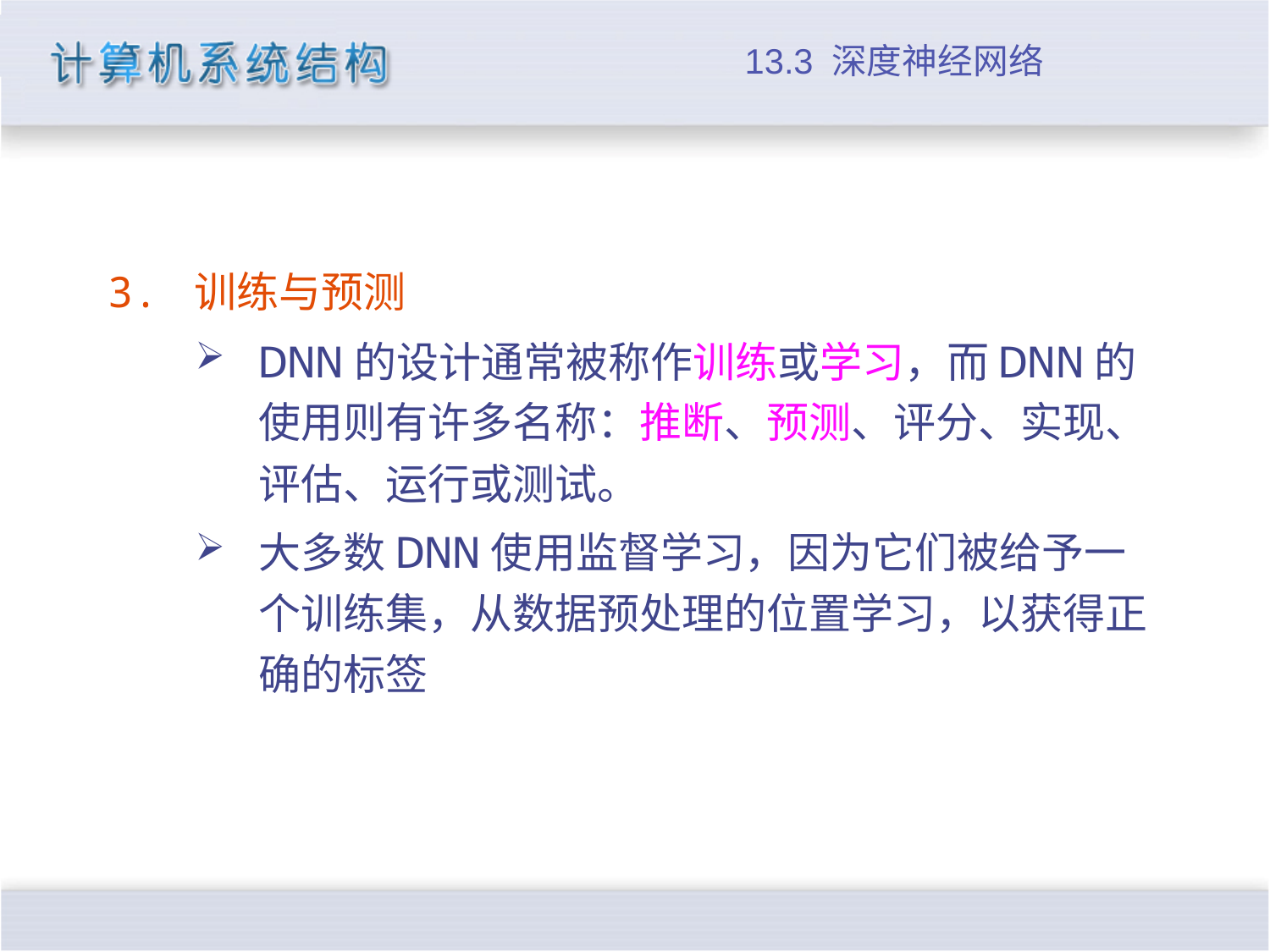

# 13.3 深度神经网络
3. 训练与预测
DNN的设计通常被称作训练或学习，而DNN的使用则有许多名称：推断、预测、评分、实现、评估、运行或测试。
大多数DNN使用监督学习，因为它们被给予一个训练集，从数据预处理的位置学习，以获得正确的标签